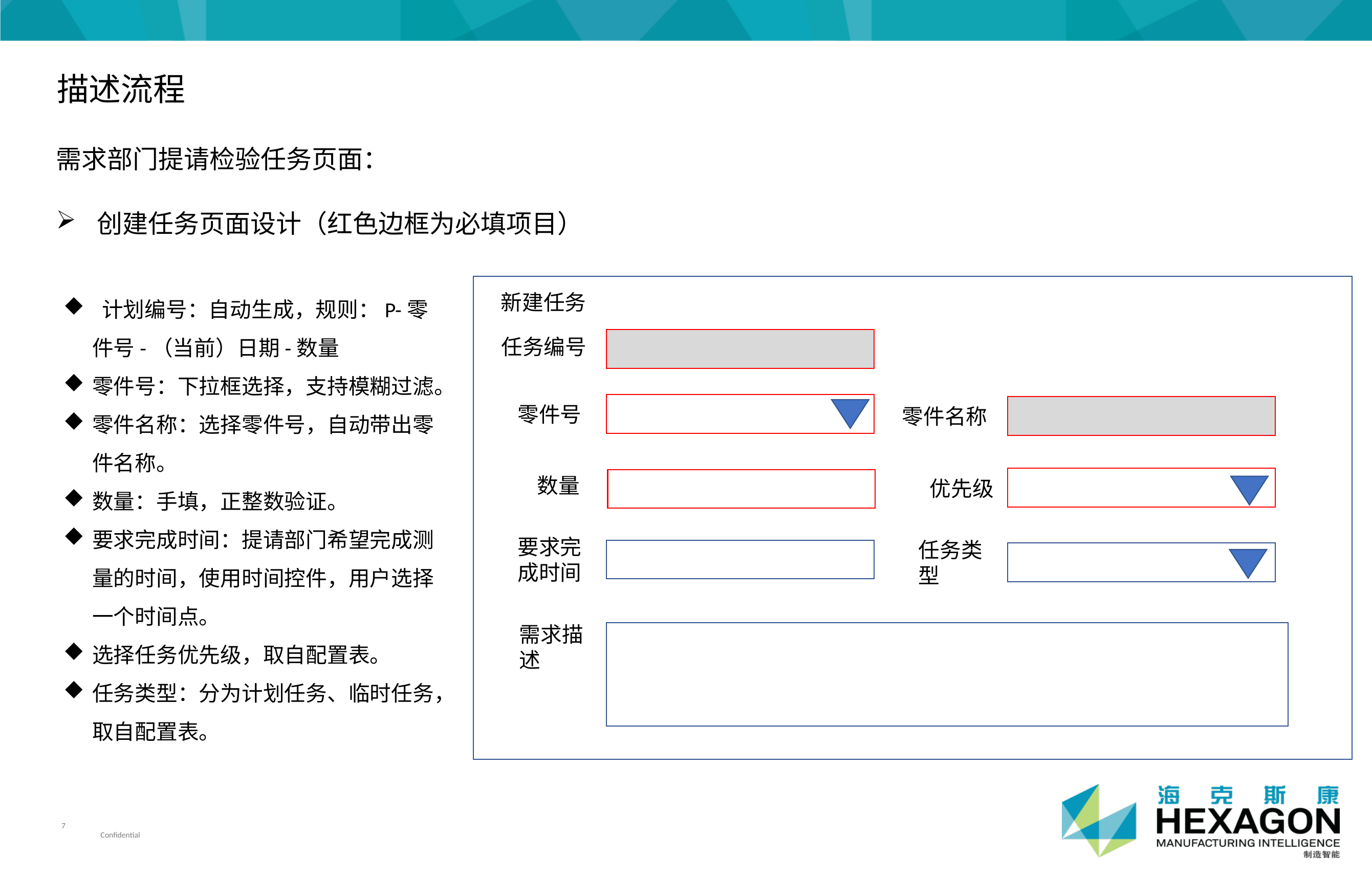

描述流程
需求部门提请检验任务页面：
 创建任务页面设计（红色边框为必填项目）

 计划编号：自动生成，规则：P-零件号-（当前）日期-数量
零件号：下拉框选择，支持模糊过滤。
零件名称：选择零件号，自动带出零件名称。
数量：手填，正整数验证。
要求完成时间：提请部门希望完成测量的时间，使用时间控件，用户选择一个时间点。
选择任务优先级，取自配置表。
任务类型：分为计划任务、临时任务，取自配置表。
新建任务
任务编号

零件号
零件名称

数量

优先级

要求完成时间
任务类型

需求描述